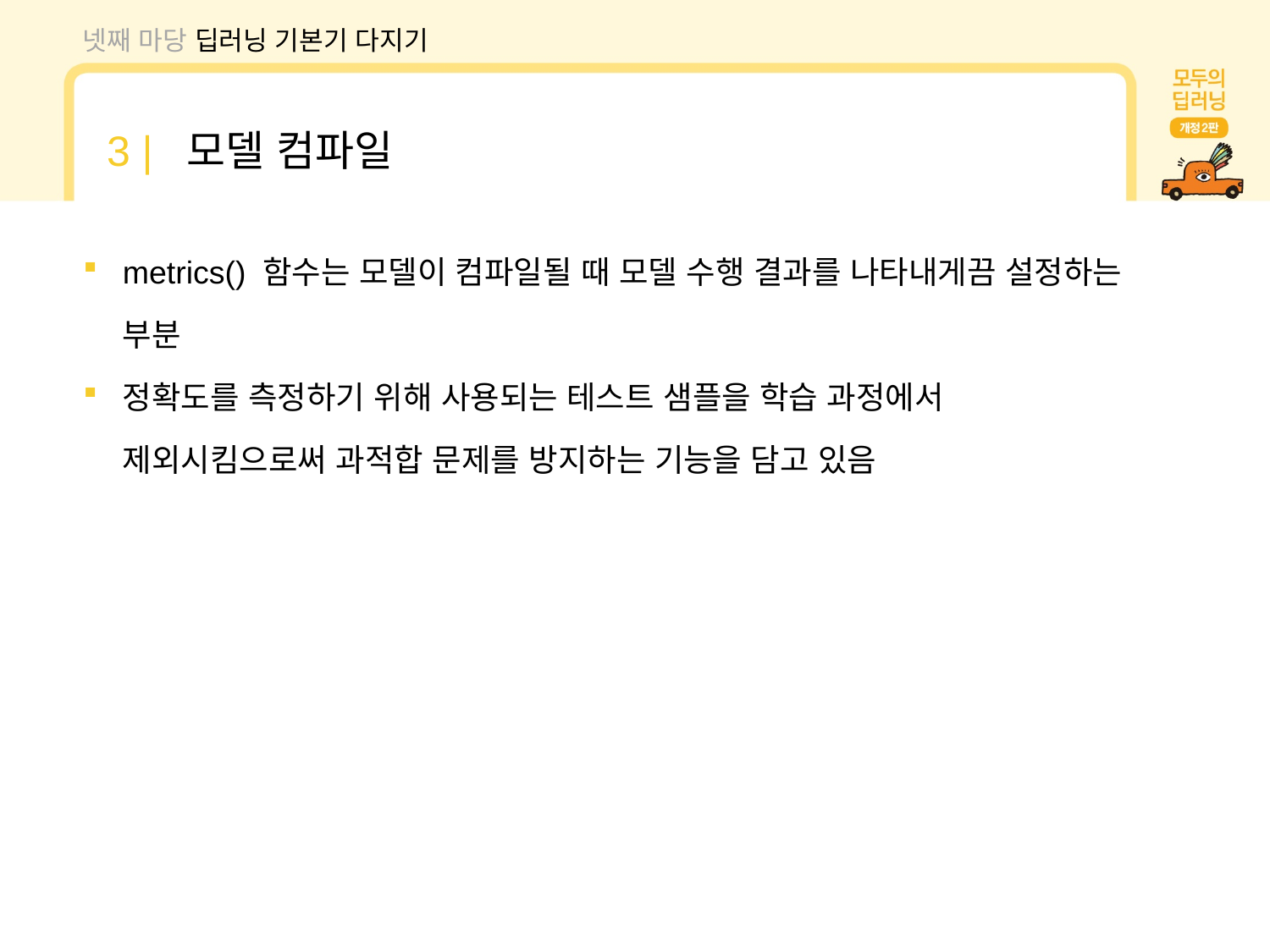

넷째 마당 딥러닝 기본기 다지기
3 |  모델 컴파일
metrics() 함수는 모델이 컴파일될 때 모델 수행 결과를 나타내게끔 설정하는 부분
정확도를 측정하기 위해 사용되는 테스트 샘플을 학습 과정에서 제외시킴으로써 과적합 문제를 방지하는 기능을 담고 있음